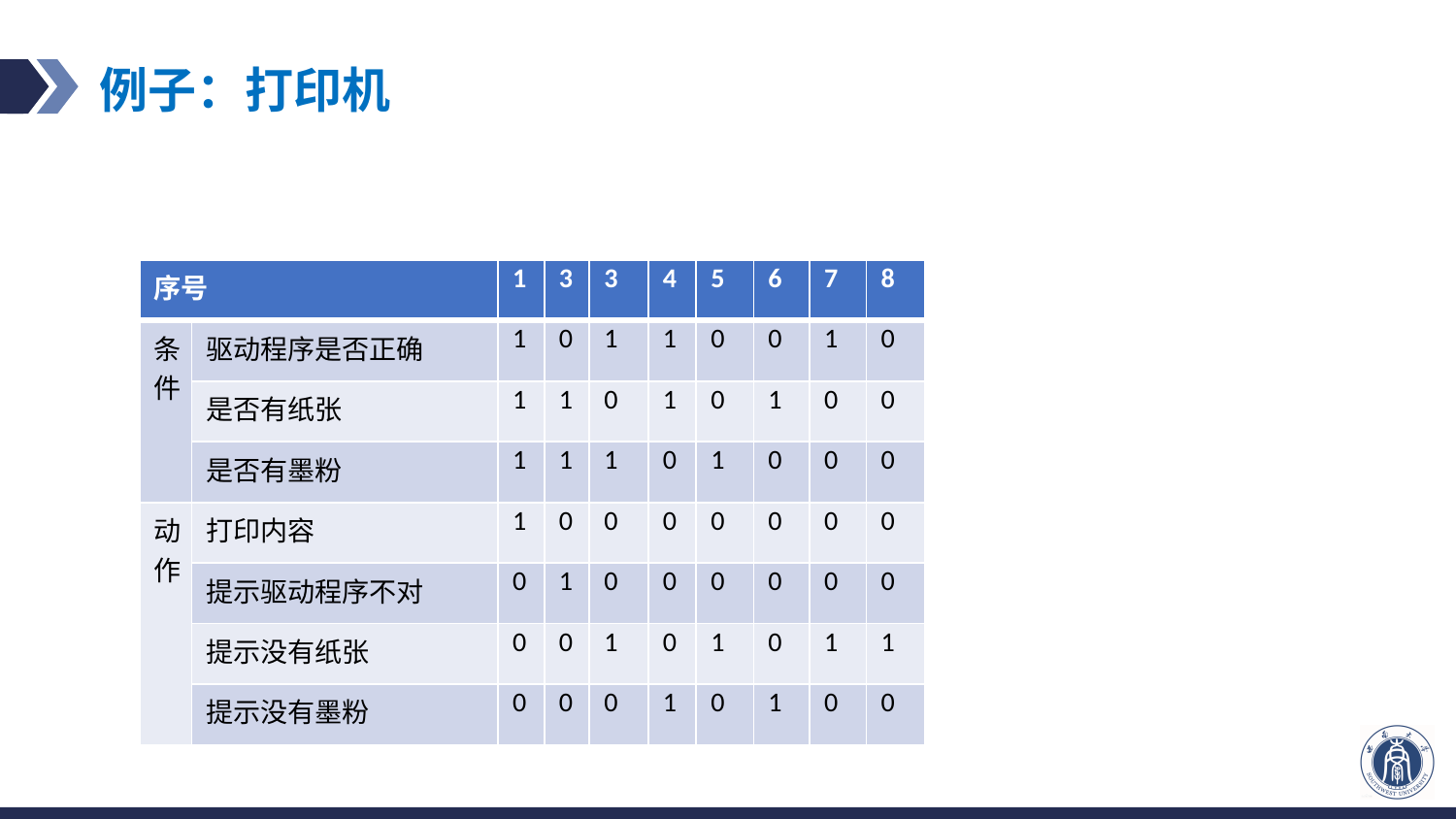

# 例子：打印机

| 序号 |  | 1 | 3 | 3 | 4 | 5 | 6 | 7 | 8 |
| --- | --- | --- | --- | --- | --- | --- | --- | --- | --- |
| 条件 | 驱动程序是否正确 | 1 | 0 | 1 | 1 | 0 | 0 | 1 | 0 |
|  | 是否有纸张 | 1 | 1 | 0 | 1 | 0 | 1 | 0 | 0 |
|  | 是否有墨粉 | 1 | 1 | 1 | 0 | 1 | 0 | 0 | 0 |
| 动作 | 打印内容 | 1 | 0 | 0 | 0 | 0 | 0 | 0 | 0 |
|  | 提示驱动程序不对 | 0 | 1 | 0 | 0 | 0 | 0 | 0 | 0 |
|  | 提示没有纸张 | 0 | 0 | 1 | 0 | 1 | 0 | 1 | 1 |
|  | 提示没有墨粉 | 0 | 0 | 0 | 1 | 0 | 1 | 0 | 0 |